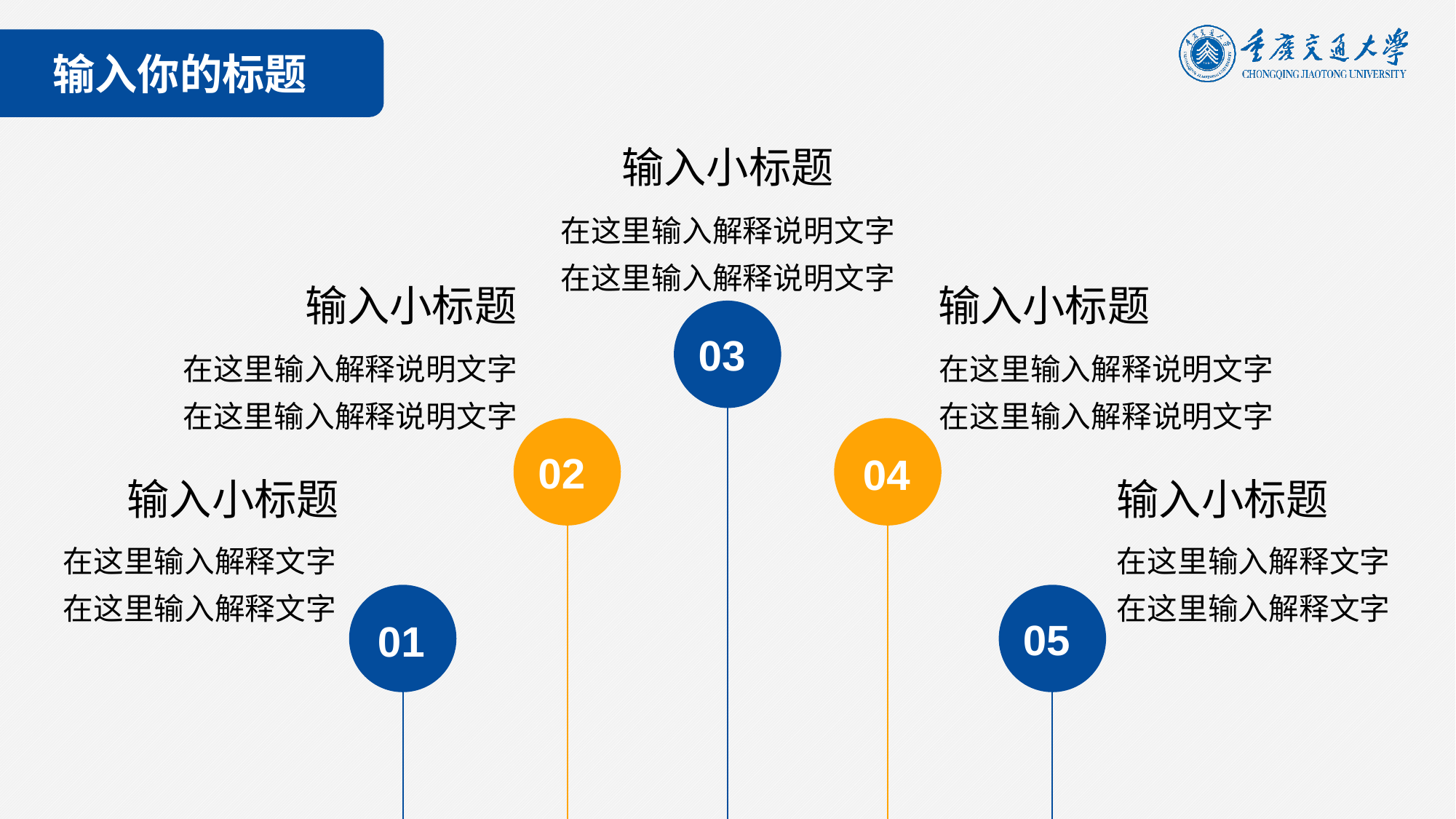

输入你的标题
输入小标题
在这里输入解释说明文字
在这里输入解释说明文字
输入小标题
输入小标题

03
在这里输入解释说明文字
在这里输入解释说明文字
在这里输入解释说明文字
在这里输入解释说明文字

02

04
输入小标题
输入小标题
在这里输入解释文字
在这里输入解释文字
在这里输入解释文字
在这里输入解释文字

01

05